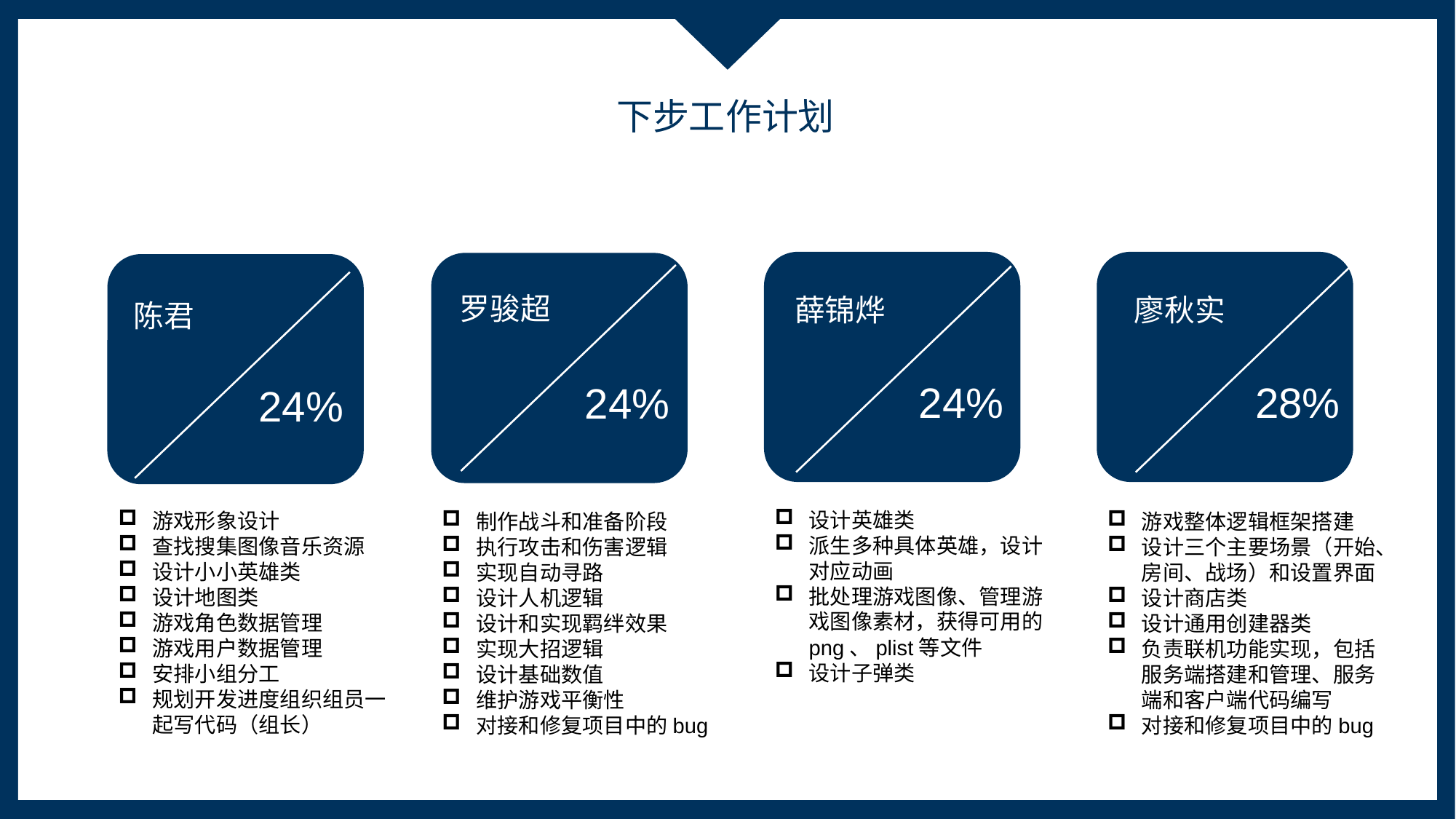

下步工作计划

罗骏超
薛锦烨
廖秋实
陈君
24%
28%
24%
24%
设计英雄类
派生多种具体英雄，设计对应动画
批处理游戏图像、管理游戏图像素材，获得可用的png、plist等文件
设计子弹类

游戏形象设计
查找搜集图像音乐资源
设计小小英雄类
设计地图类
游戏角色数据管理
游戏用户数据管理
安排小组分工
规划开发进度组织组员一起写代码（组长）

制作战斗和准备阶段
执行攻击和伤害逻辑
实现自动寻路
设计人机逻辑
设计和实现羁绊效果
实现大招逻辑
设计基础数值
维护游戏平衡性
对接和修复项目中的bug

游戏整体逻辑框架搭建
设计三个主要场景（开始、房间、战场）和设置界面
设计商店类
设计通用创建器类
负责联机功能实现，包括服务端搭建和管理、服务端和客户端代码编写
对接和修复项目中的bug